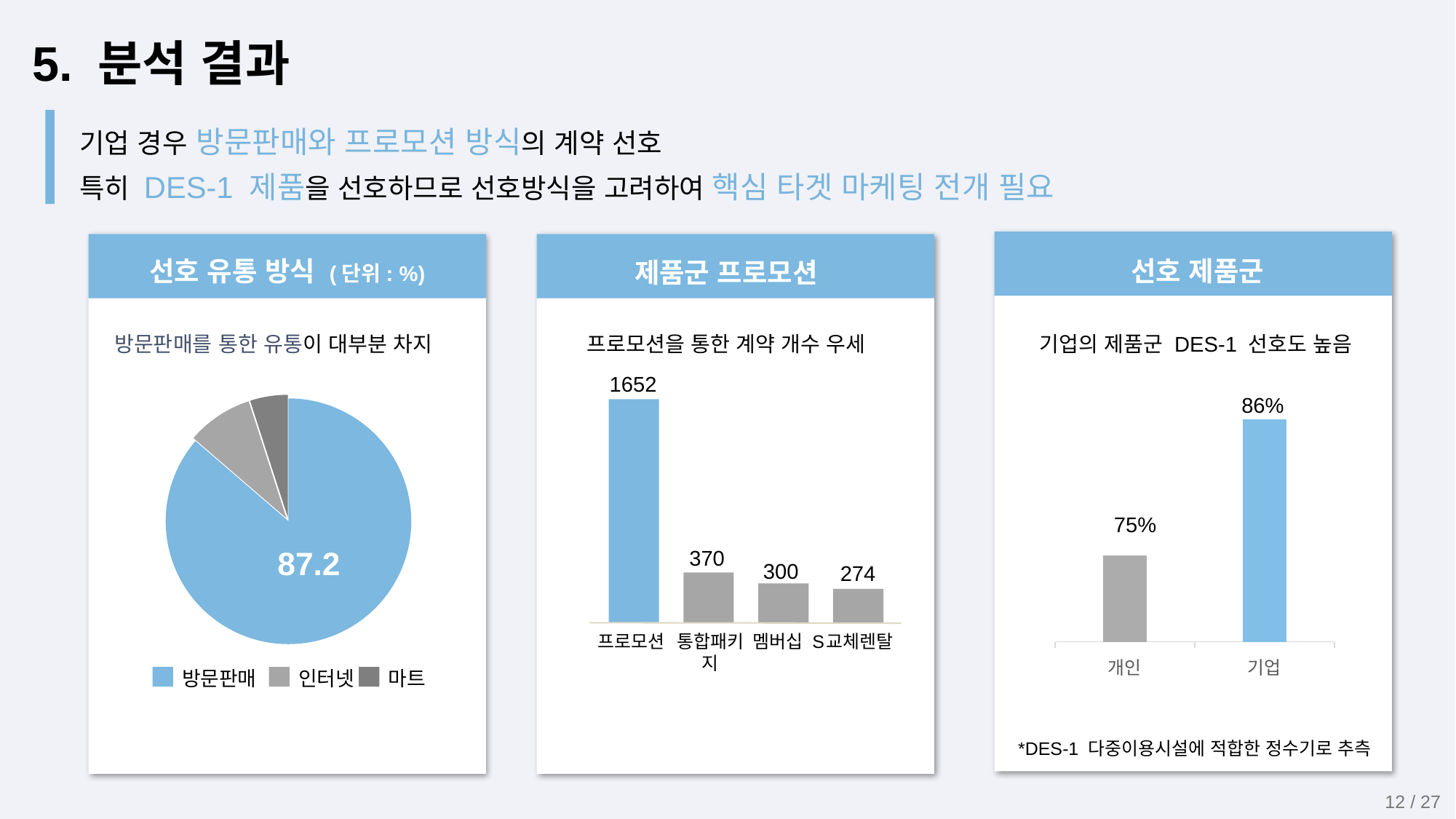

5. 분석 결과

기업 경우 방문판매와 프로모션 방식의 계약 선호
특히 DES-1 제품을 선호하므로 선호방식을 고려하여 핵심 타겟 마케팅 전개 필요

선호 제품군
선호 유통 방식 (단위: %)
제품군 프로모션
방문판매를 통한 유통이 대부분 차지
프로모션을 통한 계약 개수 우세
기업의 제품군 DES-1 선호도 높음
1652

370
300
274

프로모션
통합패키지
멤버십 S
교체렌탈
86%

### Chart

| Category | 계열 1 |
|---|---|
| 개인 | 0.75 |
| 기업 | 0.86 |

### Chart

| Category | 계열 1 |
|---|---|
| 방문판매 | 4178.0 |
| 인터넷 | 421.0 |
| 마트 | 241.0 |
75%
87.2
방문판매

인터넷

마트

*DES-1 다중이용시설에 적합한 정수기로 추측
12 / 27